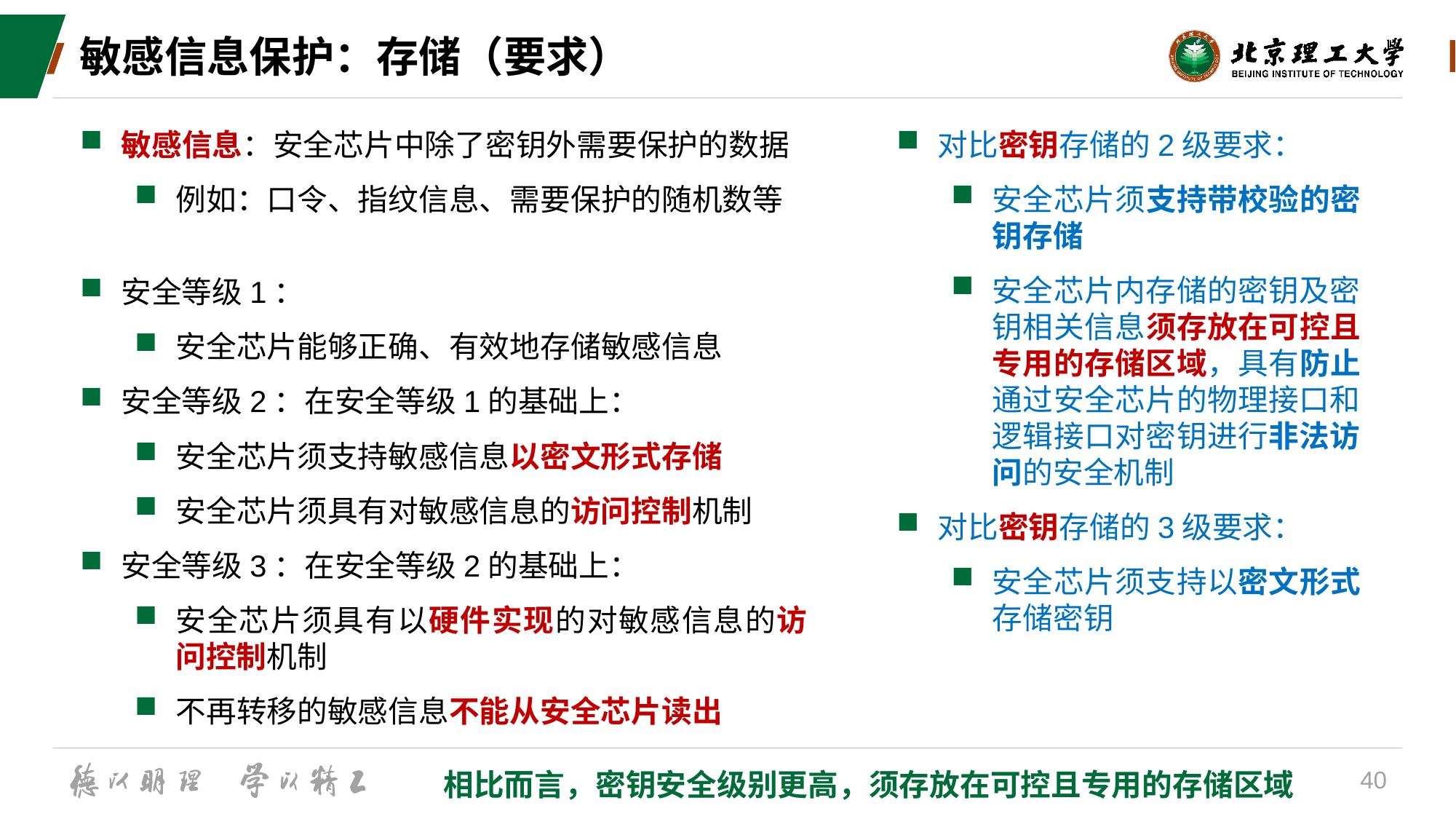

# 敏感信息保护：存储（要求）
敏感信息：安全芯片中除了密钥外需要保护的数据
例如：口令、指纹信息、需要保护的随机数等

安全等级1：
安全芯片能够正确、有效地存储敏感信息
安全等级2：在安全等级1的基础上：
安全芯片须支持敏感信息以密文形式存储
安全芯片须具有对敏感信息的访问控制机制
安全等级3：在安全等级2的基础上：
安全芯片须具有以硬件实现的对敏感信息的访问控制机制
不再转移的敏感信息不能从安全芯片读出
对比密钥存储的2级要求：
安全芯片须支持带校验的密钥存储
安全芯片内存储的密钥及密钥相关信息须存放在可控且专用的存储区域，具有防止通过安全芯片的物理接口和逻辑接口对密钥进行非法访问的安全机制
对比密钥存储的3级要求：
安全芯片须支持以密文形式存储密钥
相比而言，密钥安全级别更高，须存放在可控且专用的存储区域